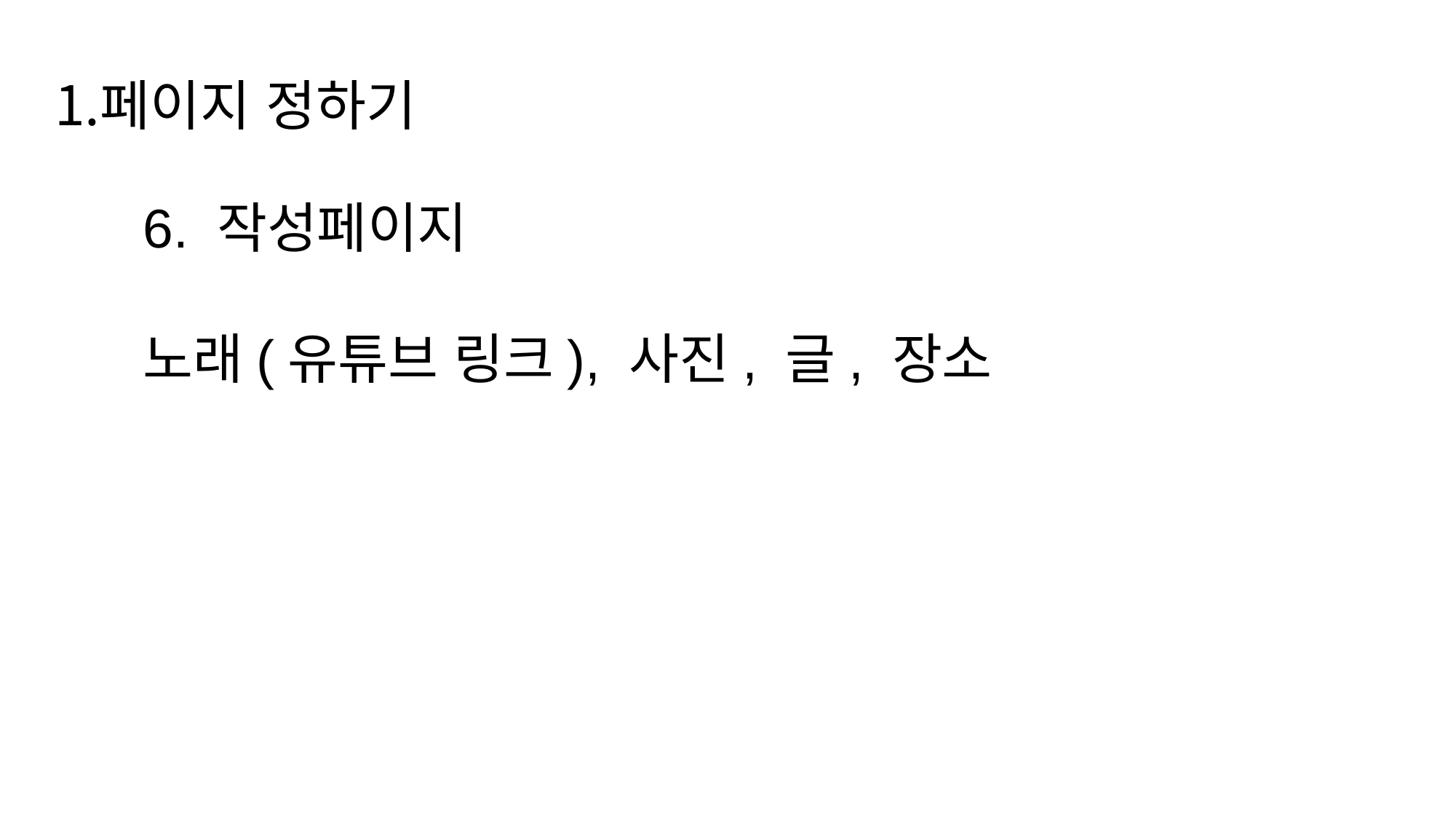

페이지 정하기
6. 작성페이지
노래(유튜브 링크), 사진, 글, 장소